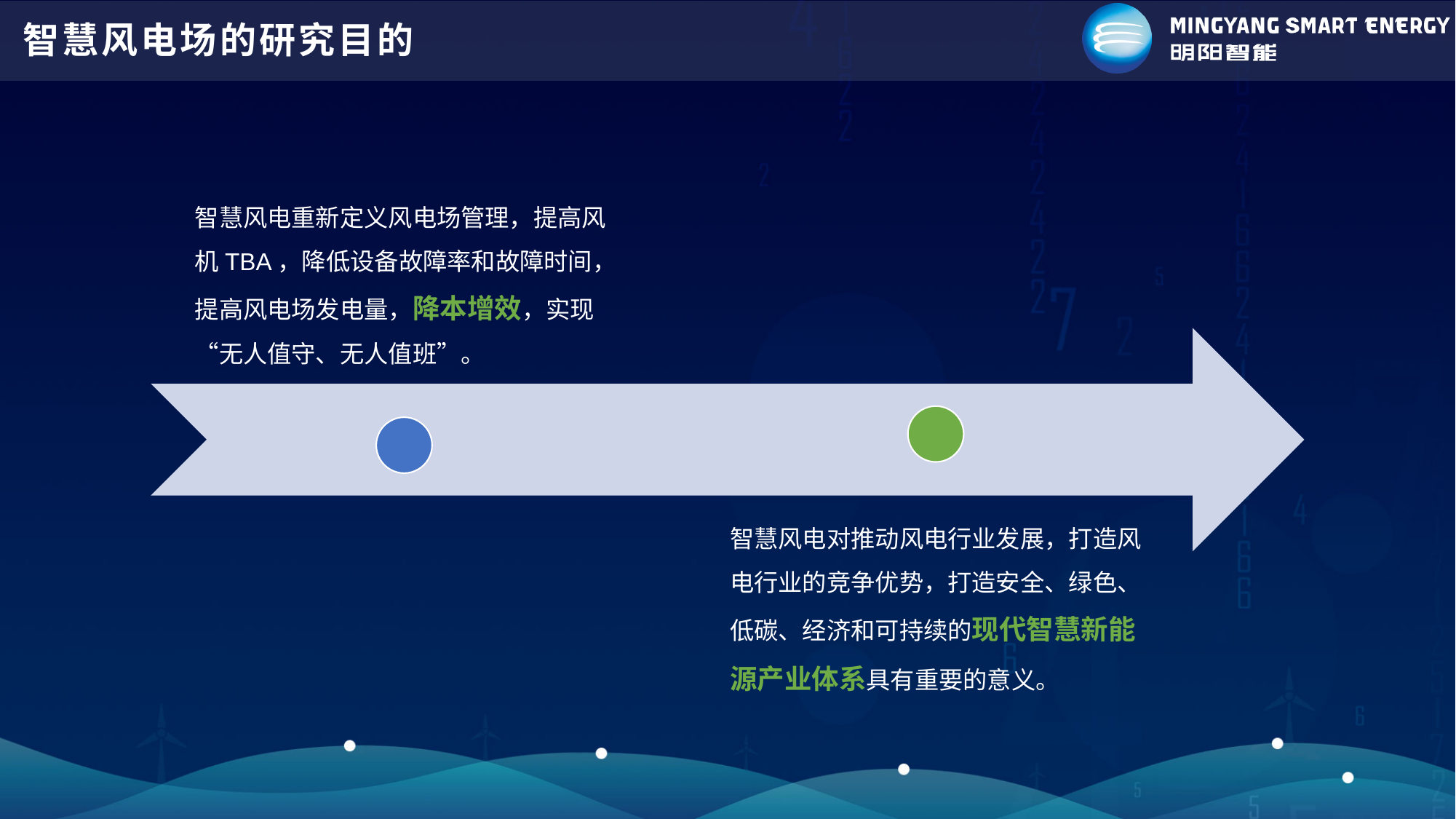

# 智慧风电场的研究目的
智慧风电重新定义风电场管理，提高风机TBA，降低设备故障率和故障时间，提高风电场发电量，降本增效，实现“无人值守、无人值班”。

智慧风电对推动风电行业发展，打造风电行业的竞争优势，打造安全、绿色、低碳、经济和可持续的现代智慧新能源产业体系具有重要的意义。